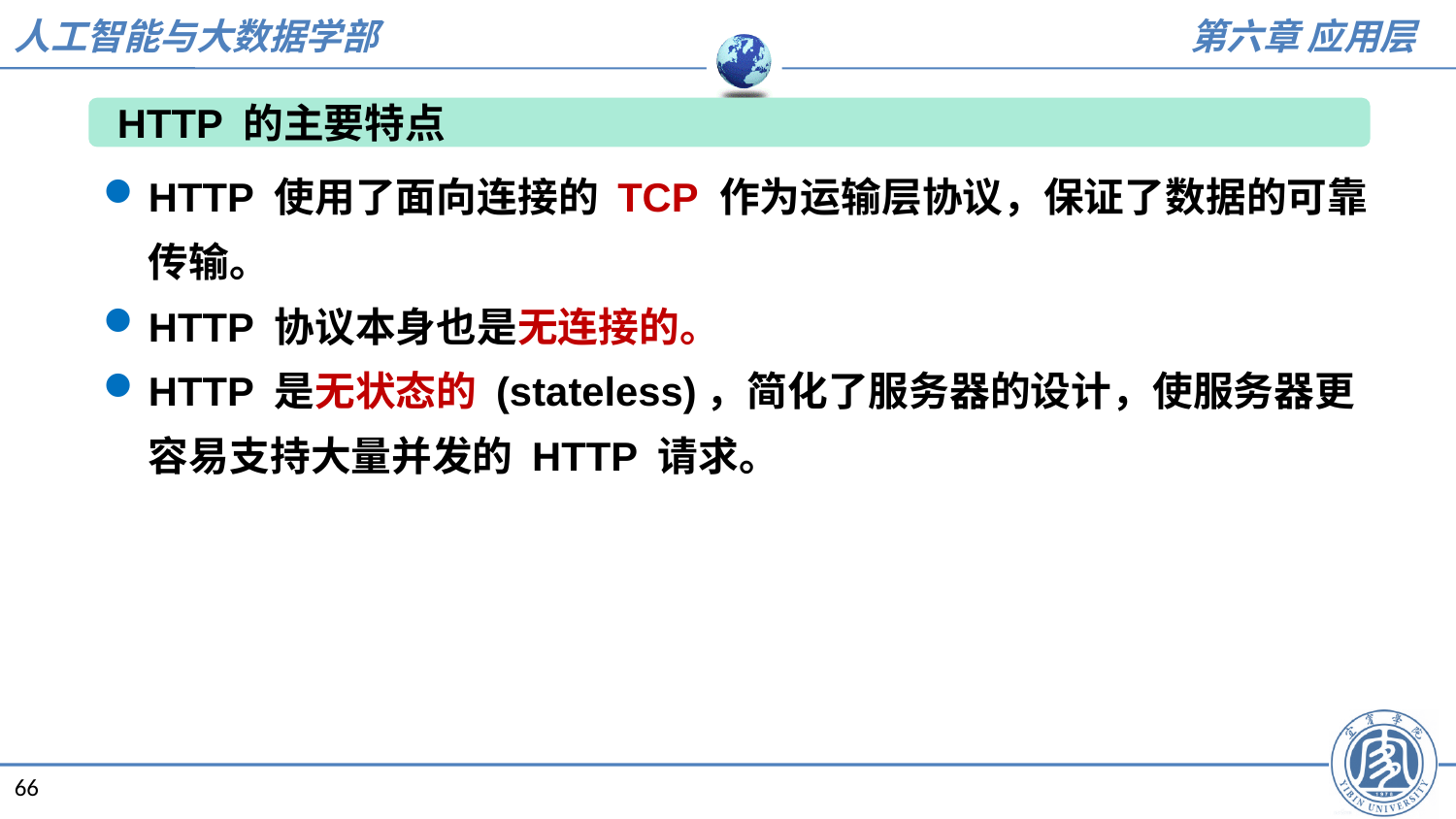

HTTP 的主要特点

HTTP 使用了面向连接的 TCP 作为运输层协议，保证了数据的可靠传输。
HTTP 协议本身也是无连接的。
HTTP 是无状态的 (stateless)，简化了服务器的设计，使服务器更容易支持大量并发的 HTTP 请求。
66